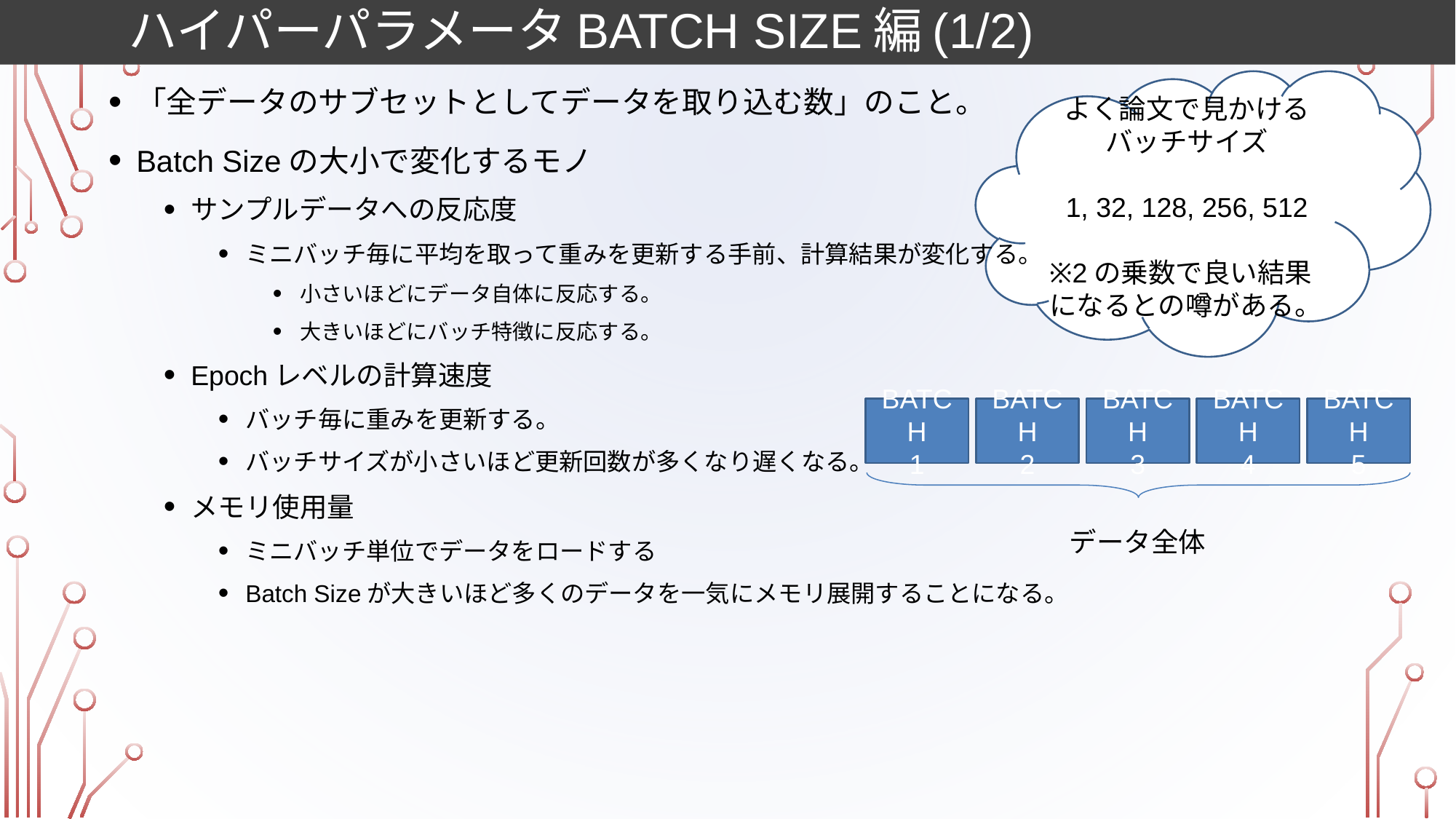

# ハイパーパラメータBatch size編(1/2)
「全データのサブセットとしてデータを取り込む数」のこと。
Batch Sizeの大小で変化するモノ
サンプルデータへの反応度
ミニバッチ毎に平均を取って重みを更新する手前、計算結果が変化する。
小さいほどにデータ自体に反応する。
大きいほどにバッチ特徴に反応する。
Epochレベルの計算速度
バッチ毎に重みを更新する。
バッチサイズが小さいほど更新回数が多くなり遅くなる。
メモリ使用量
ミニバッチ単位でデータをロードする
Batch Sizeが大きいほど多くのデータを一気にメモリ展開することになる。

よく論文で見かける
バッチサイズ

1, 32, 128, 256, 512

※2の乗数で良い結果になるとの噂がある。

BATCH
1
BATCH
2
BATCH
3
BATCH
4
BATCH
5
データ全体